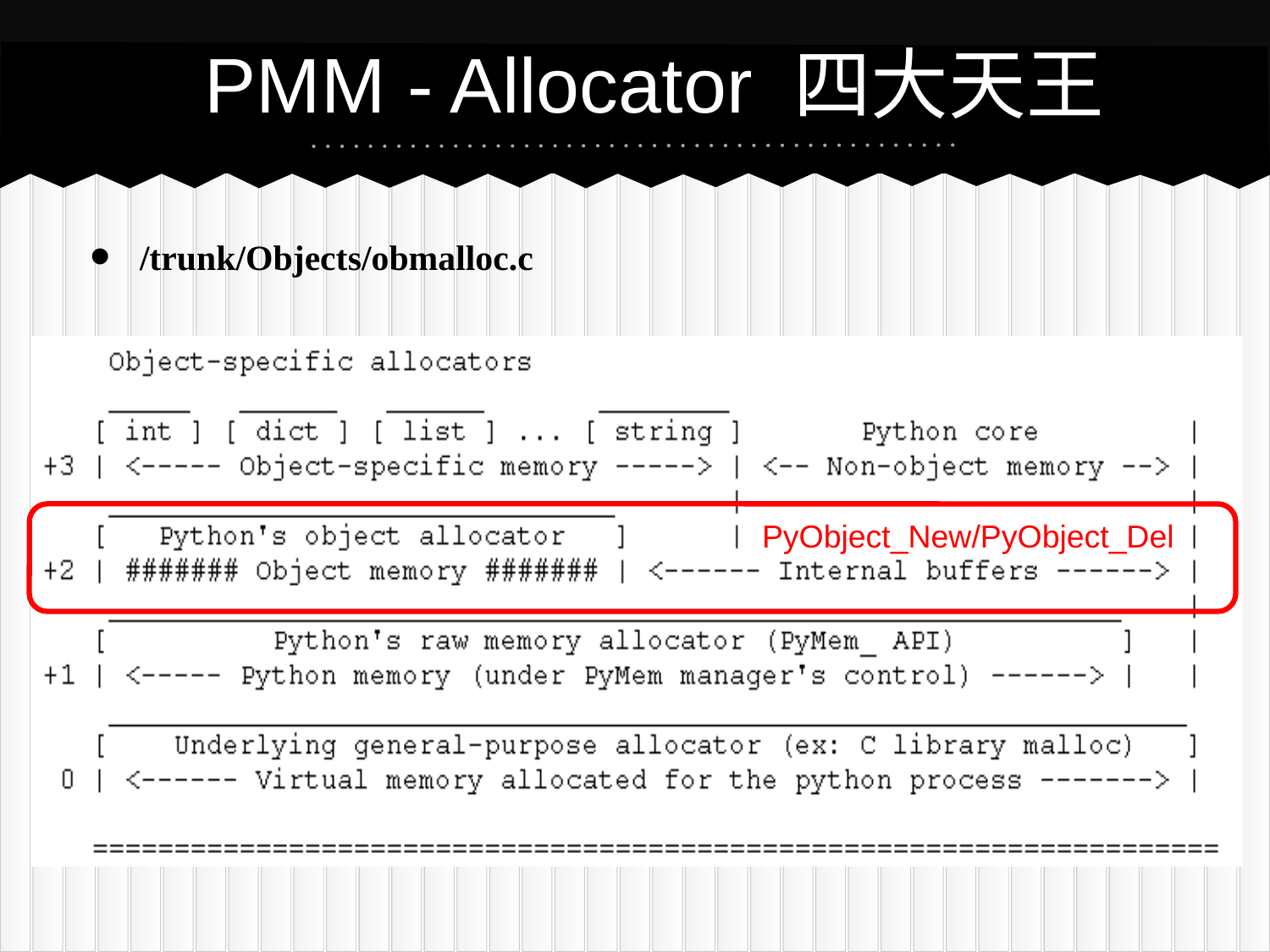

# PMM - Allocator 四大天王
/trunk/Objects/obmalloc.c

PyObject_New/PyObject_Del